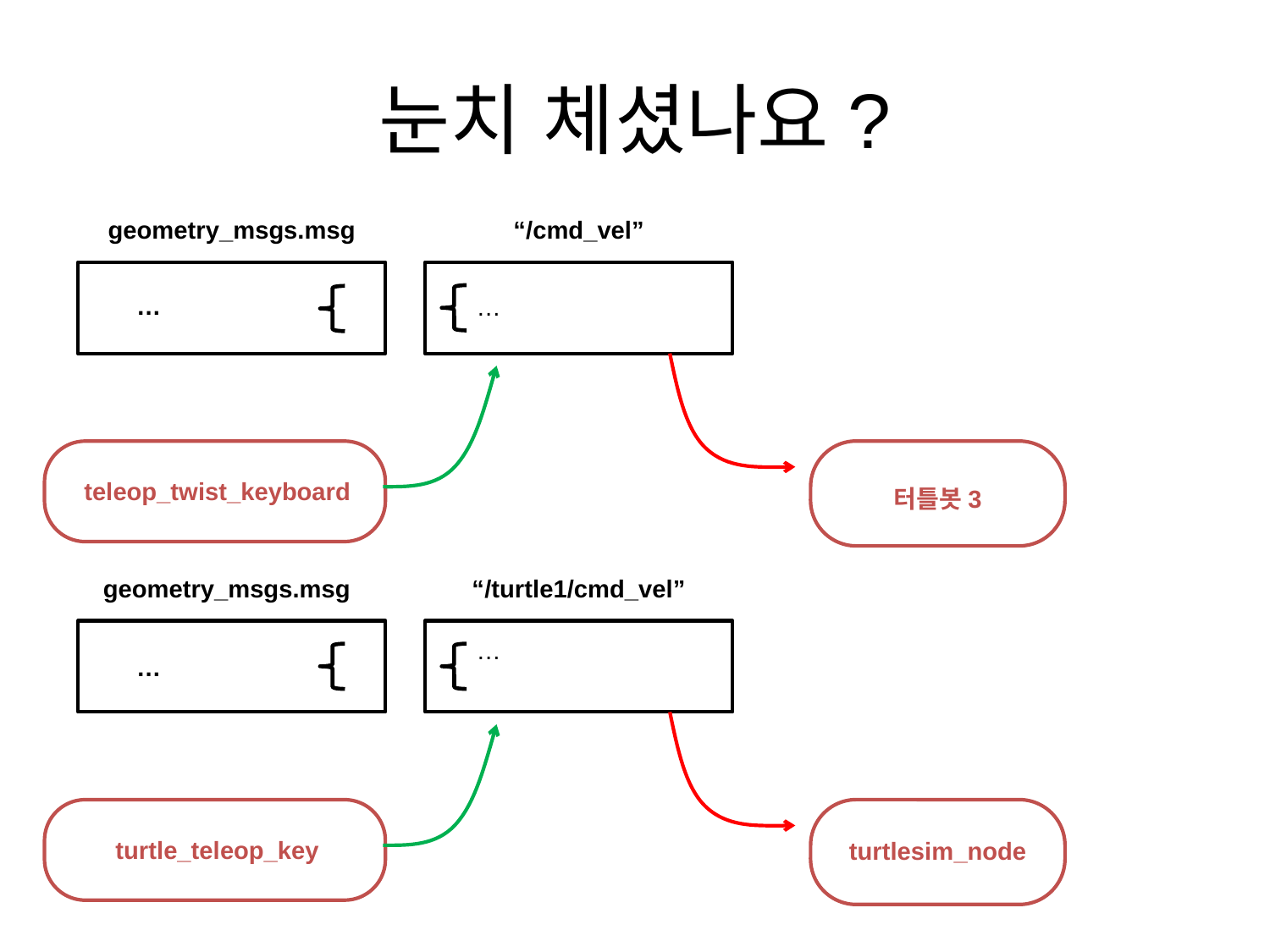

# 눈치 체셨나요?
geometry_msgs.msg

…
“/cmd_vel”

…

teleop_twist_keyboard
터틀봇3

geometry_msgs.msg

…
“/turtle1/cmd_vel”

…

turtle_teleop_key
turtlesim_node